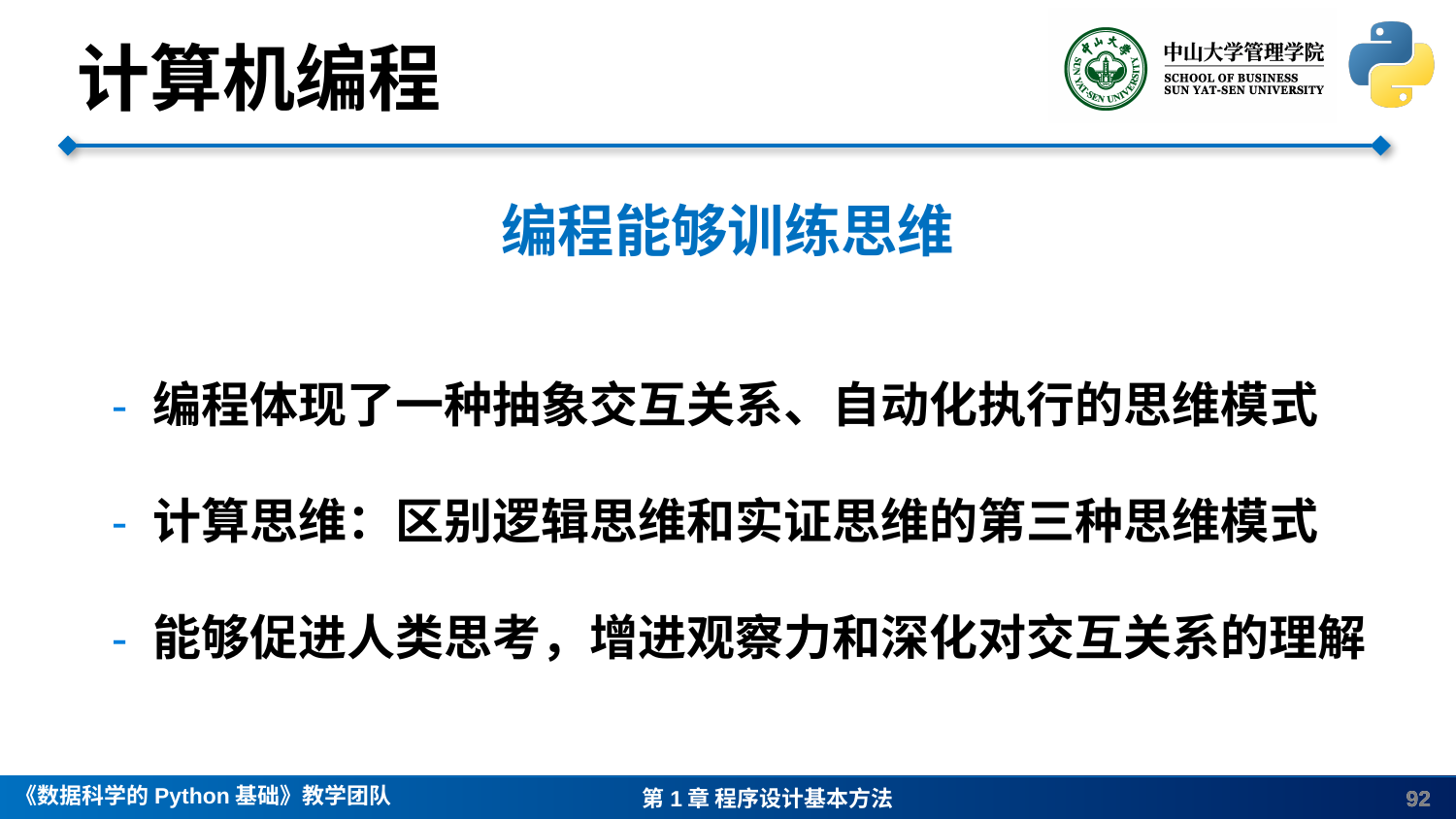

计算机编程
编程能够训练思维
- 编程体现了一种抽象交互关系、自动化执行的思维模式
- 计算思维：区别逻辑思维和实证思维的第三种思维模式
- 能够促进人类思考，增进观察力和深化对交互关系的理解
92